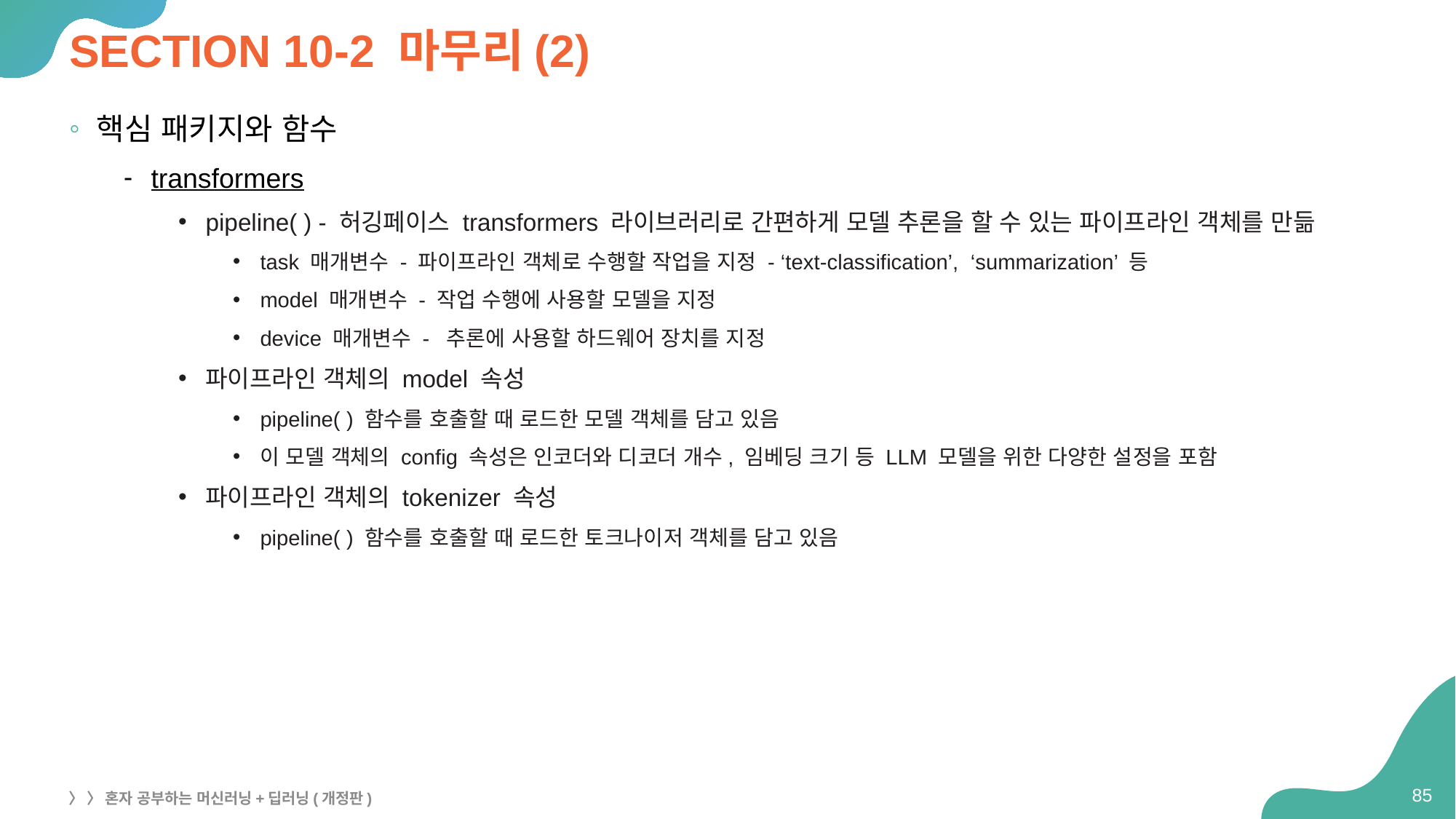

# SECTION 10-2 마무리(2)
핵심 패키지와 함수
transformers
pipeline( ) - 허깅페이스 transformers 라이브러리로 간편하게 모델 추론을 할 수 있는 파이프라인 객체를 만듦
task 매개변수 - 파이프라인 객체로 수행할 작업을 지정 - ‘text-classification’,  ‘summarization’ 등
model 매개변수 - 작업 수행에 사용할 모델을 지정
device 매개변수 -  추론에 사용할 하드웨어 장치를 지정
파이프라인 객체의 model 속성
pipeline( ) 함수를 호출할 때 로드한 모델 객체를 담고 있음
이 모델 객체의 config 속성은 인코더와 디코더 개수, 임베딩 크기 등 LLM 모델을 위한 다양한 설정을 포함
파이프라인 객체의 tokenizer 속성
pipeline( ) 함수를 호출할 때 로드한 토크나이저 객체를 담고 있음
85
〉 〉 혼자 공부하는 머신러닝+딥러닝(개정판)